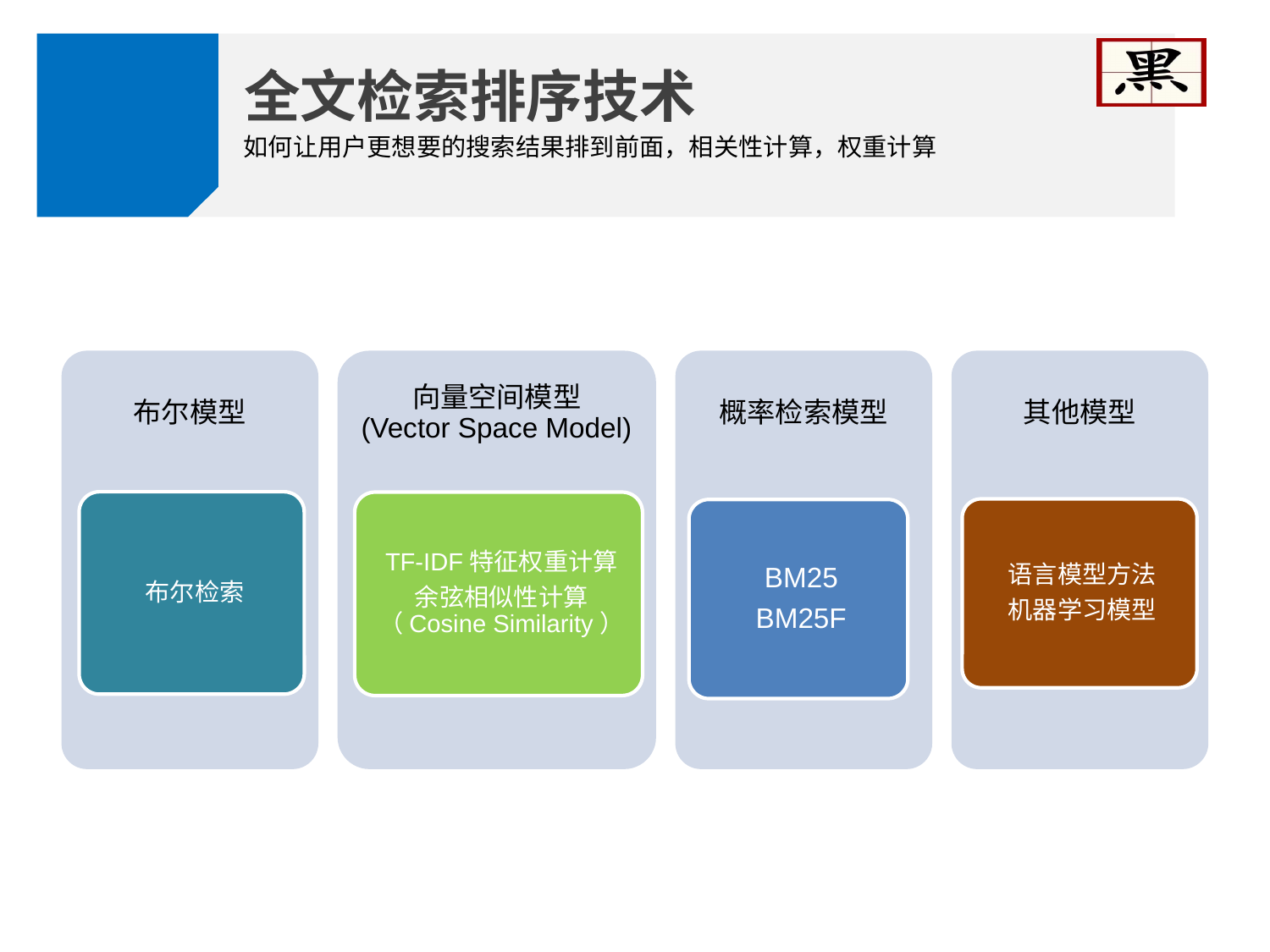

全文检索排序技术
如何让用户更想要的搜索结果排到前面，相关性计算，权重计算
布尔模型
布尔检索
向量空间模型
(Vector Space Model)
TF-IDF特征权重计算
余弦相似性计算
（Cosine Similarity）
概率检索模型
BM25
BM25F
其他模型
语言模型方法
机器学习模型